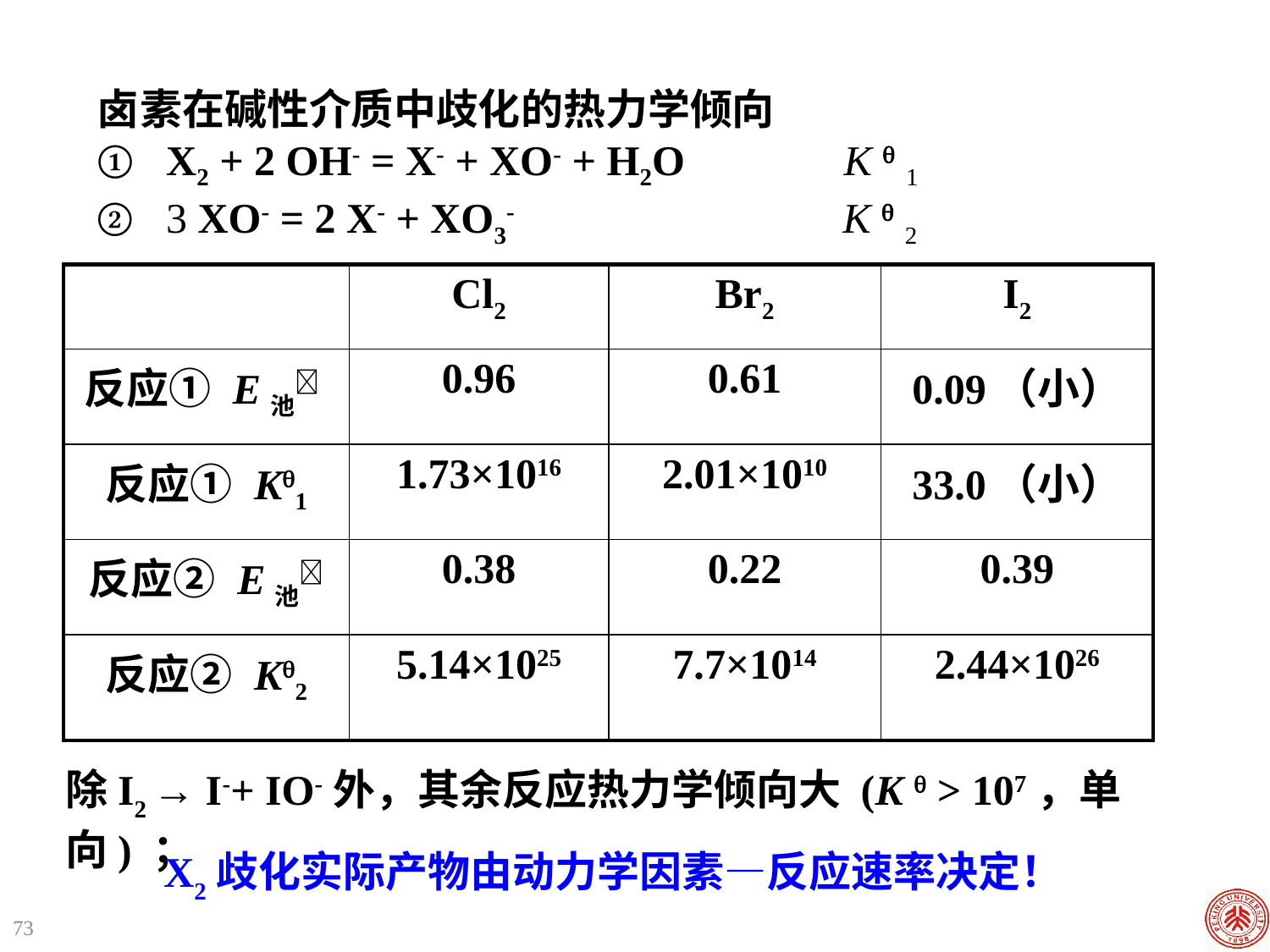

卤素在碱性介质中歧化的热力学倾向
①   X2 + 2 OH- = X- + XO- + H2O               K θ 1
②   3 XO- = 2 X- + XO3-                               K θ 2
|  | Cl2 | Br2 | I2 |
| --- | --- | --- | --- |
| 反应① E池θ | 0.96 | 0.61 | 0.09（小） |
| 反应① Kθ1 | 1.73×1016 | 2.01×1010 | 33.0（小） |
| 反应② E池θ | 0.38 | 0.22 | 0.39 |
| 反应② Kθ2 | 5.14×1025 | 7.7×1014 | 2.44×1026 |

除I2 → I-+ IO-外，其余反应热力学倾向大 (K θ > 107，单向) ；
X2歧化实际产物由动力学因素—反应速率决定！
73